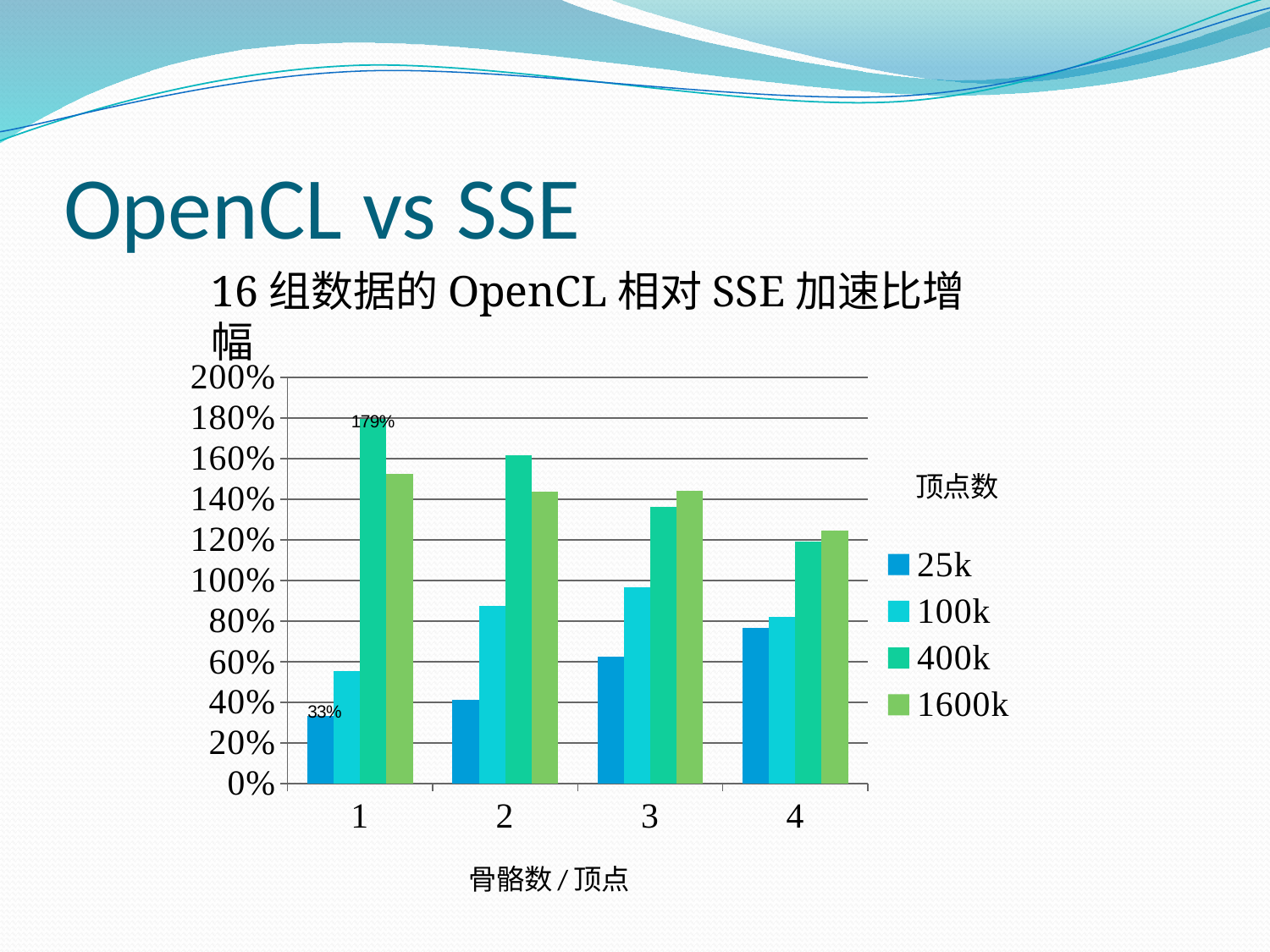

# OpenCL vs SSE
16组数据的OpenCL相对SSE加速比增幅

### Chart

| Category | 25k | 100k | 400k | 1600k |
|---|---|---|---|---|